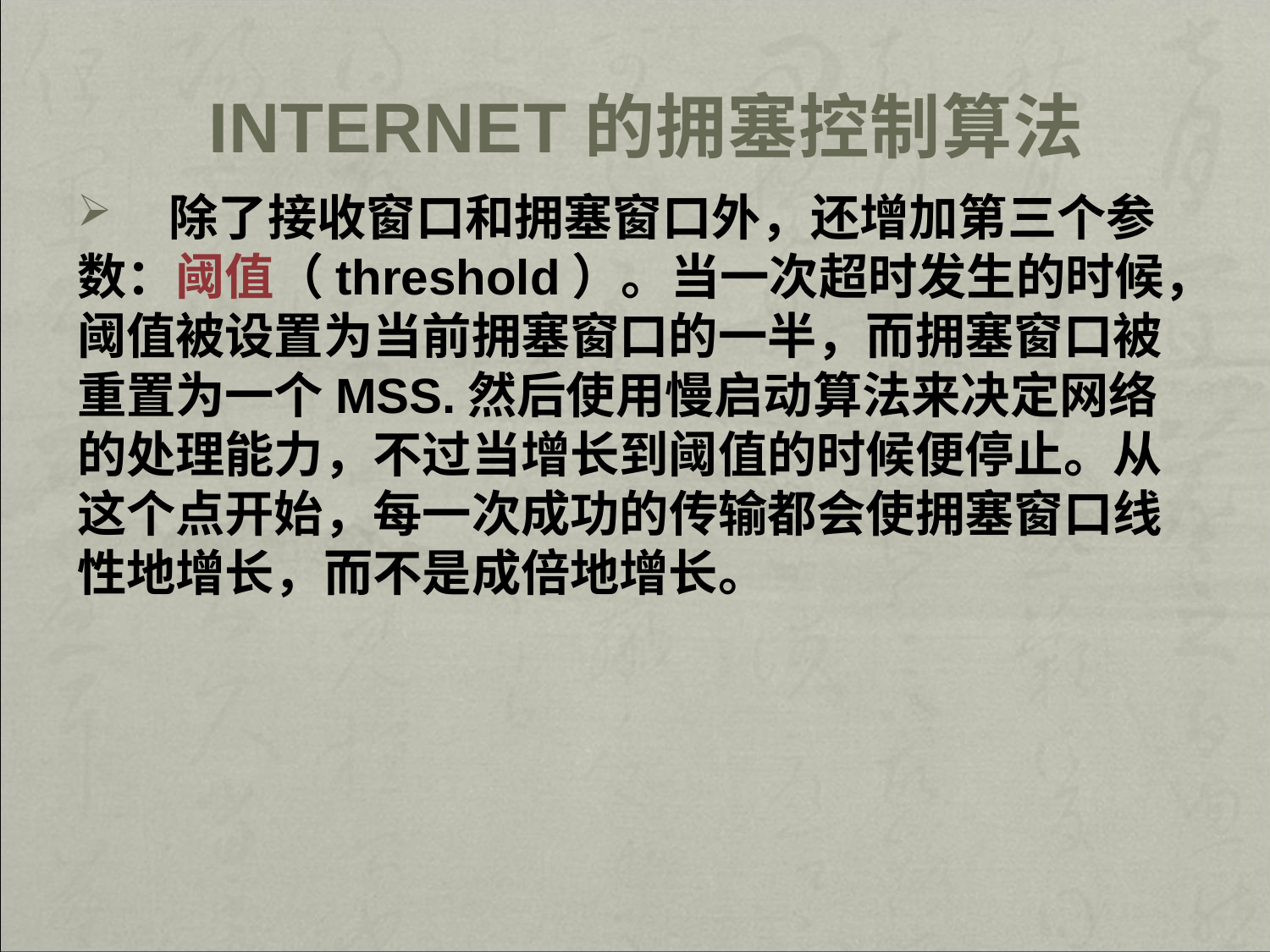

# Internet的拥塞控制算法
    除了接收窗口和拥塞窗口外，还增加第三个参数：阈值（threshold）。当一次超时发生的时候，阈值被设置为当前拥塞窗口的一半，而拥塞窗口被重置为一个MSS.然后使用慢启动算法来决定网络的处理能力，不过当增长到阈值的时候便停止。从这个点开始，每一次成功的传输都会使拥塞窗口线性地增长，而不是成倍地增长。